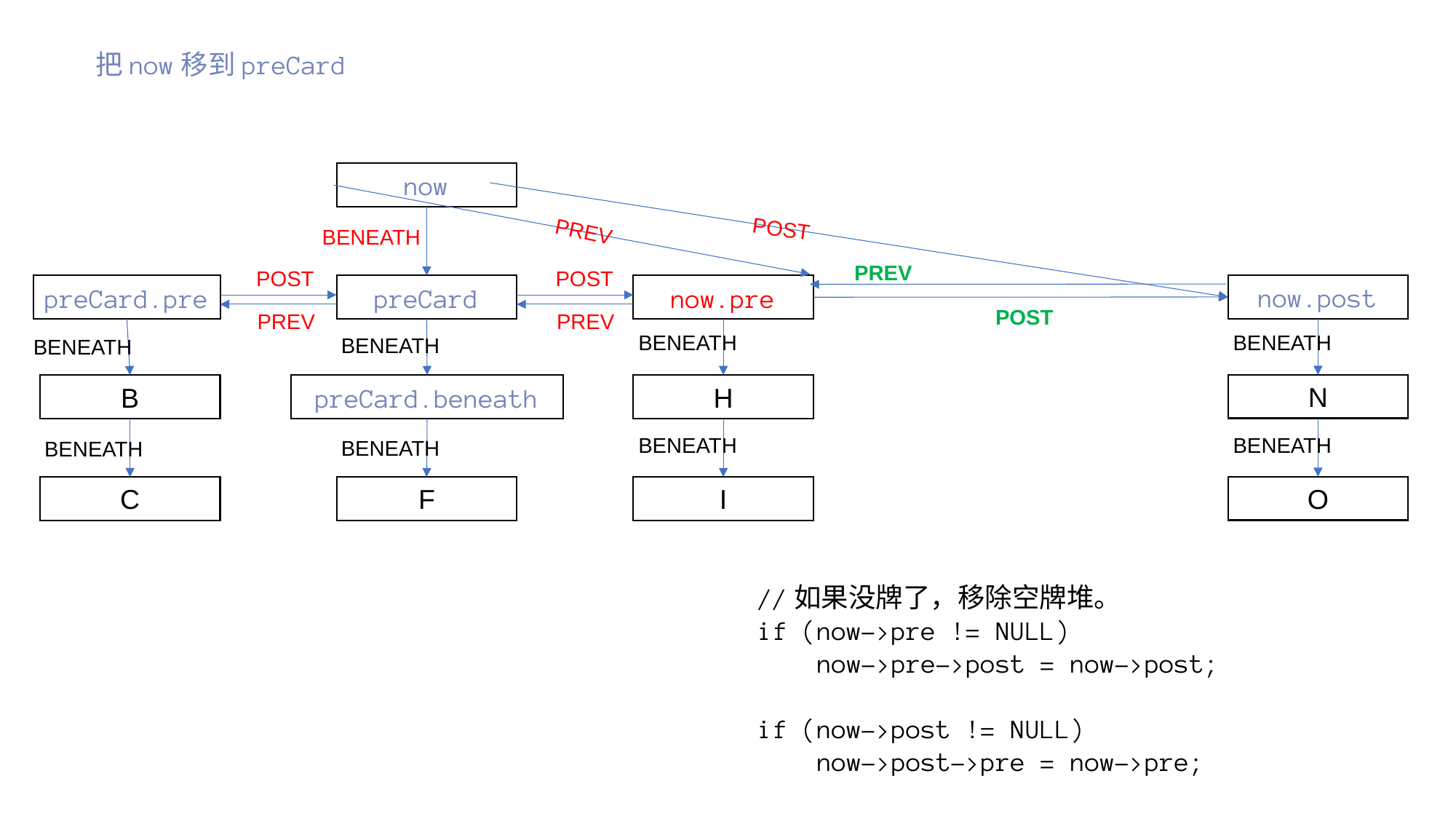

把now移到preCard
now
POST
PREV
BENEATH
PREV
POST
POST
now.post
preCard.pre
preCard
now.pre
POST
PREV
PREV
BENEATH
BENEATH
BENEATH
BENEATH
N
B
preCard.beneath
H
BENEATH
BENEATH
BENEATH
BENEATH
O
C
F
I
        //如果没牌了，移除空牌堆。
        if (now->pre != NULL)
            now->pre->post = now->post;
        if (now->post != NULL)
            now->post->pre = now->pre;